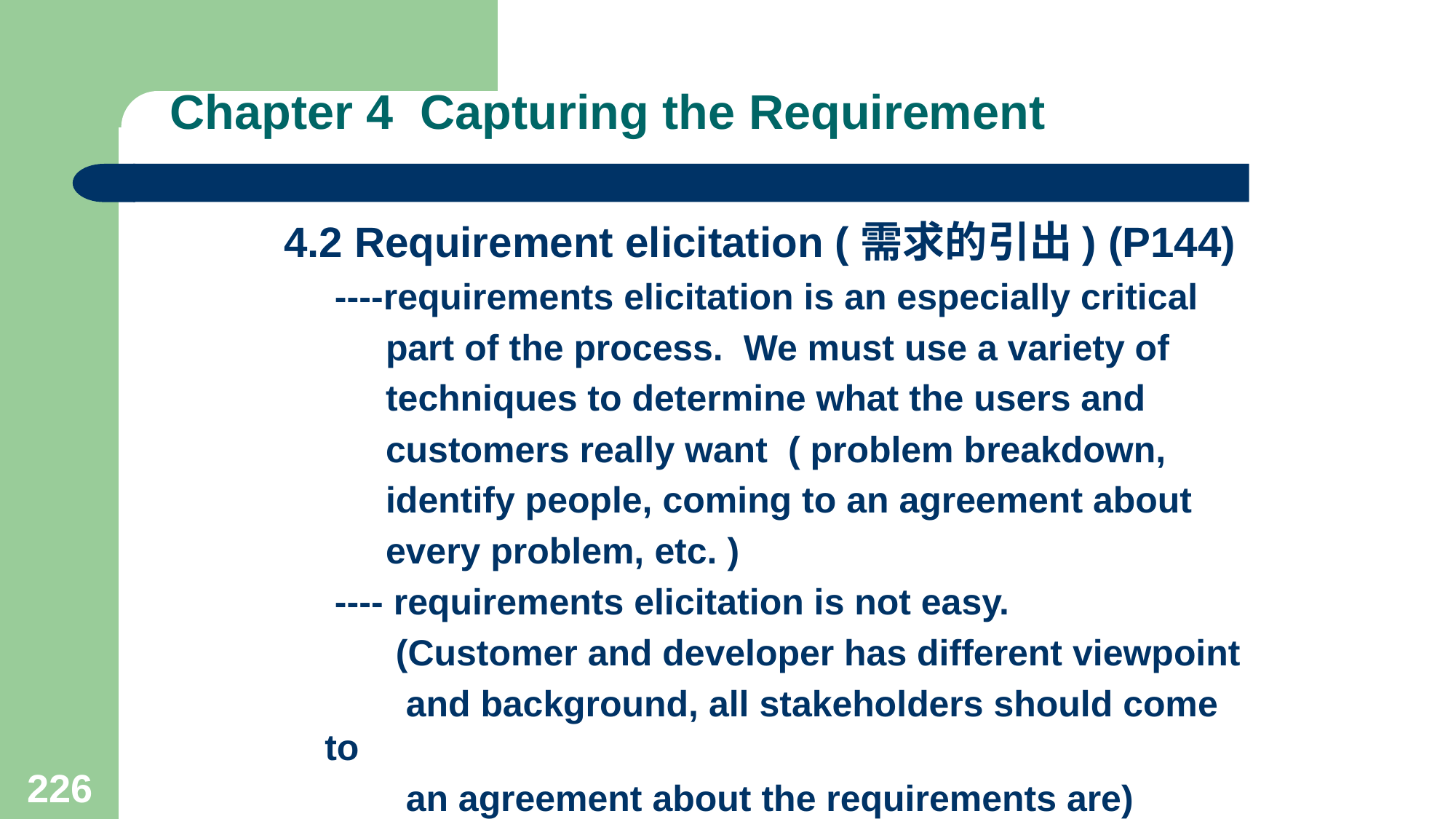

# Chapter 4  Capturing the Requirement
4.2 Requirement elicitation (需求的引出) (P144)
     ----requirements elicitation is an especially critical
          part of the process.  We must use a variety of
          techniques to determine what the users and
          customers really want  ( problem breakdown,
          identify people, coming to an agreement about
          every problem, etc. )
     ---- requirements elicitation is not easy.
           (Customer and developer has different viewpoint
            and background, all stakeholders should come to
            an agreement about the requirements are)
226